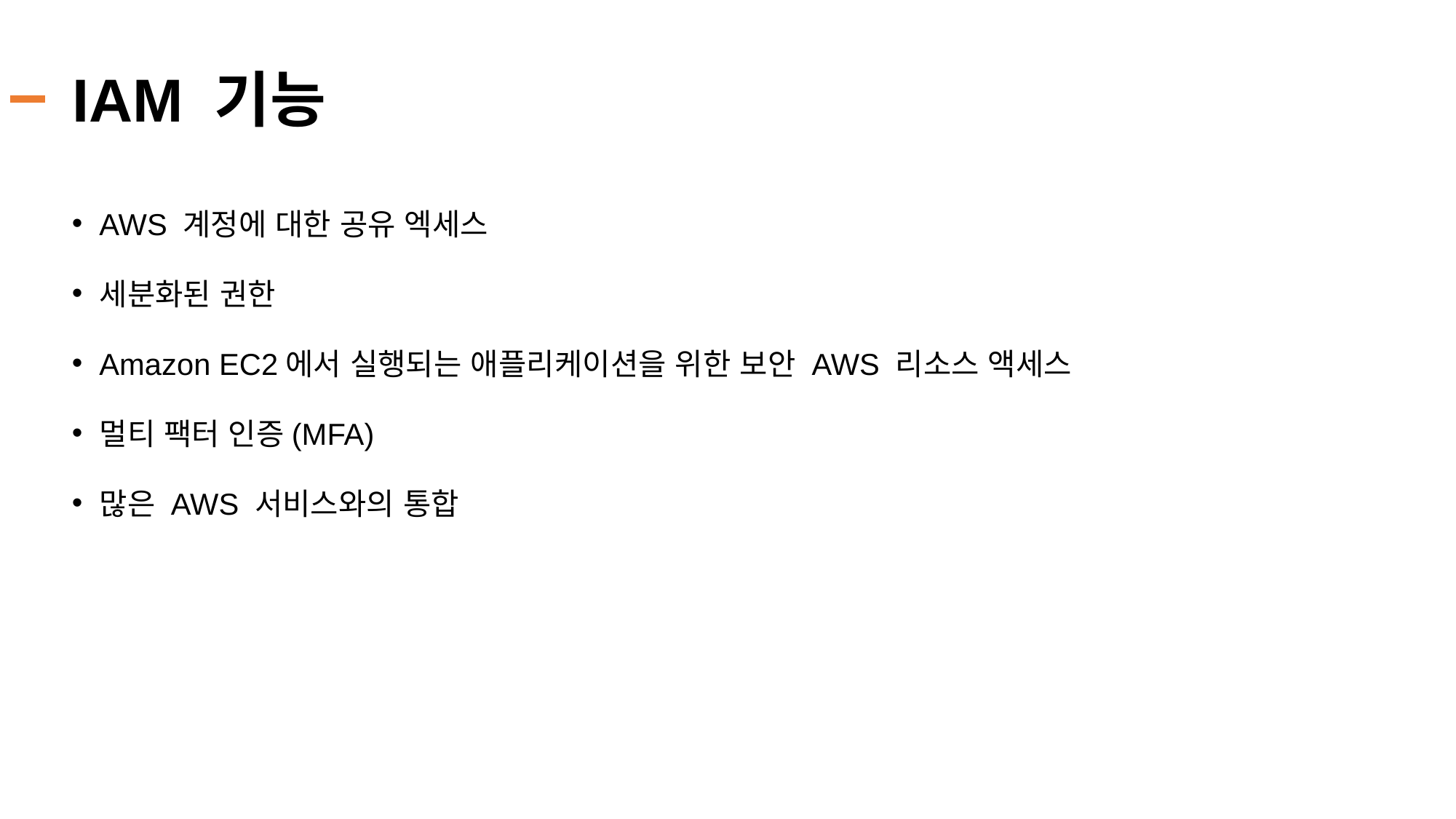

# IAM 기능

AWS 계정에 대한 공유 엑세스
세분화된 권한
Amazon EC2에서 실행되는 애플리케이션을 위한 보안 AWS 리소스 액세스
멀티 팩터 인증(MFA)
많은 AWS 서비스와의 통합